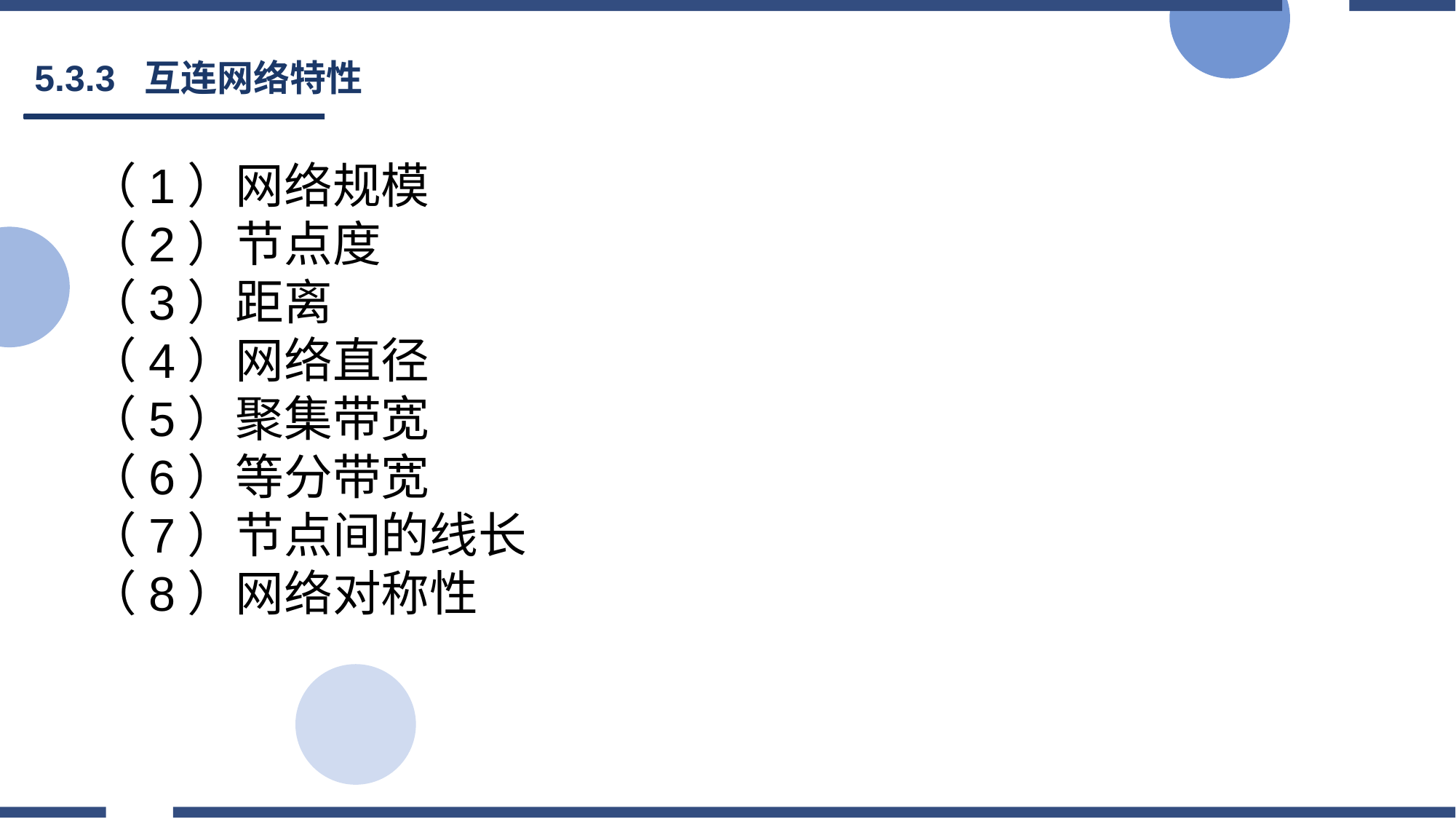

# 5.3.3  互连网络特性
（1）网络规模
（2）节点度
（3）距离
（4）网络直径
（5）聚集带宽
（6）等分带宽
（7）节点间的线长
（8）网络对称性

2022/3/5
26